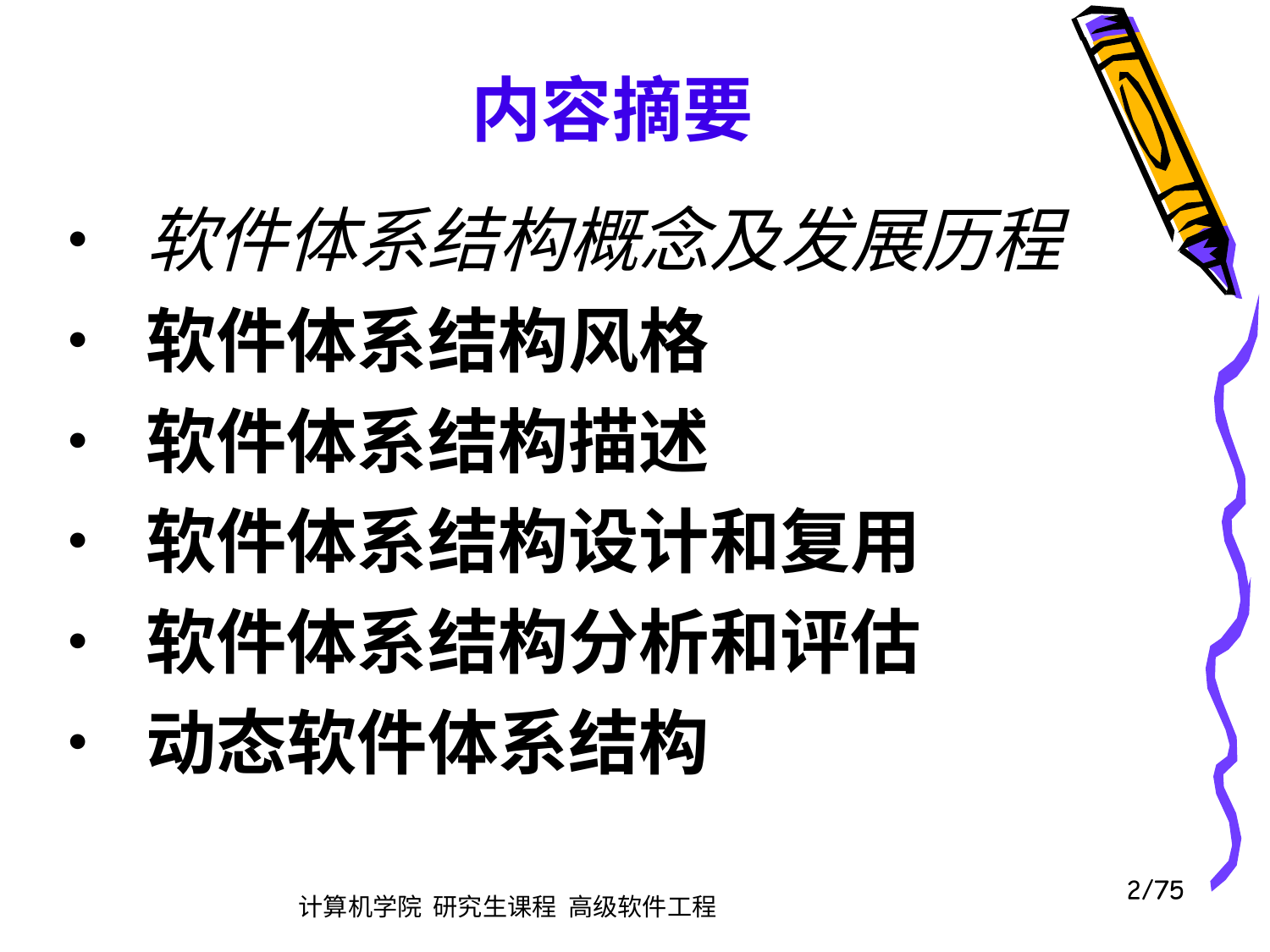

内容摘要

• 软件体系结构概念及发展历程
• 软件体系结构风格
• 软件体系结构描述
• 软件体系结构设计和复用
• 软件体系结构分析和评估
• 动态软件体系结构

	计算机学院  研究生课程  高级软件工程

2/75